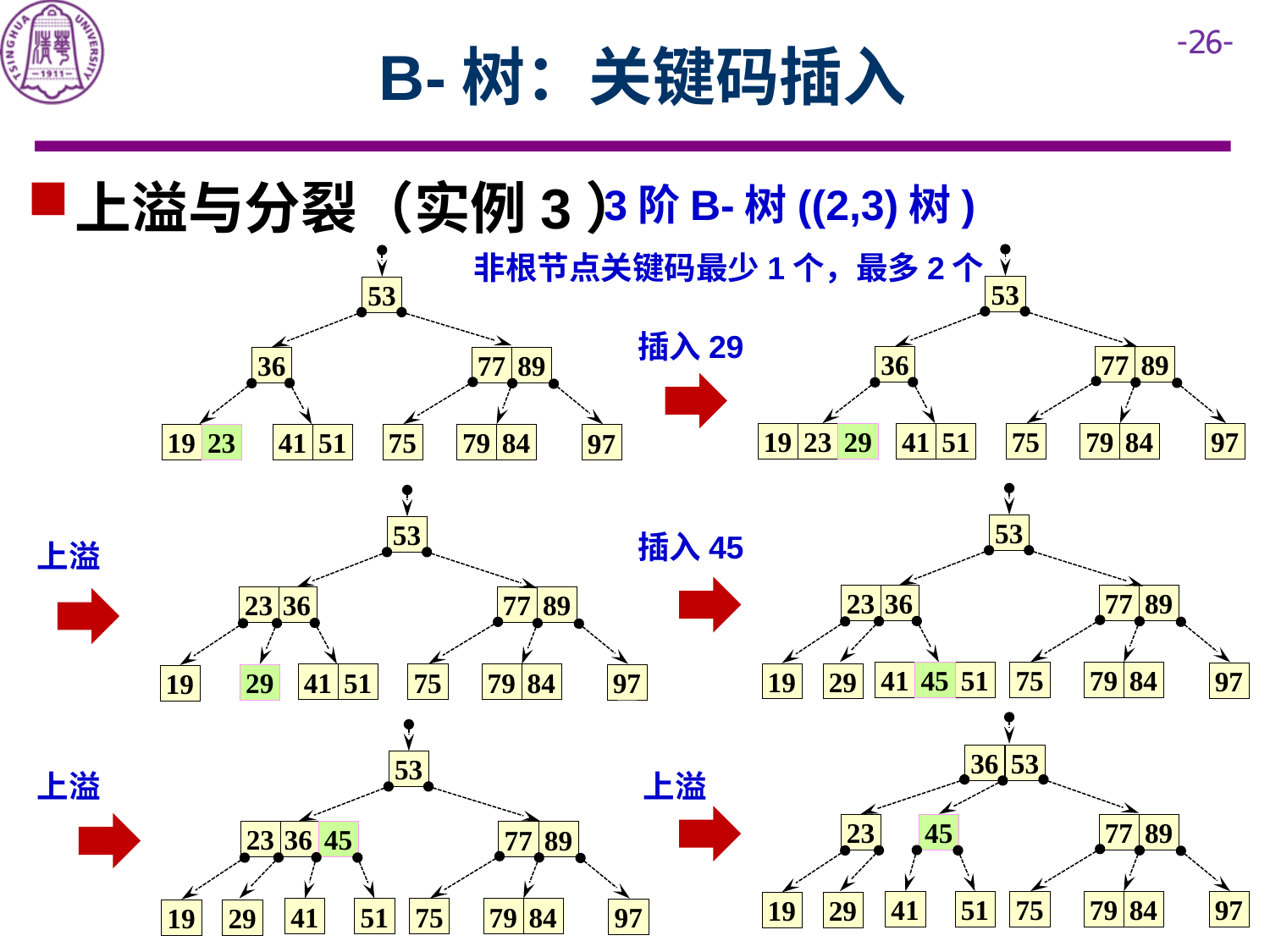

# B-树：关键码插入
上溢与分裂（实例3）
3阶B-树((2,3)树)
非根节点关键码最少1个，最多2个
53
53
插入29
36
77
89
36
77
89

75
79
41
51
84
19
23
29
97
19
23
75
79
41
51
84
97
53
53
插入45
上溢

23

36
77
89
23
36
77
89
75
79
41
45
51
84
97
19
29
75
79
41
51
84
29
97
19
36
53
53
上溢
上溢

23
45
77
89
23
36
45
77
89
75
79
41
51
84
97
19
29
75
79
41
51
84
97
19
29